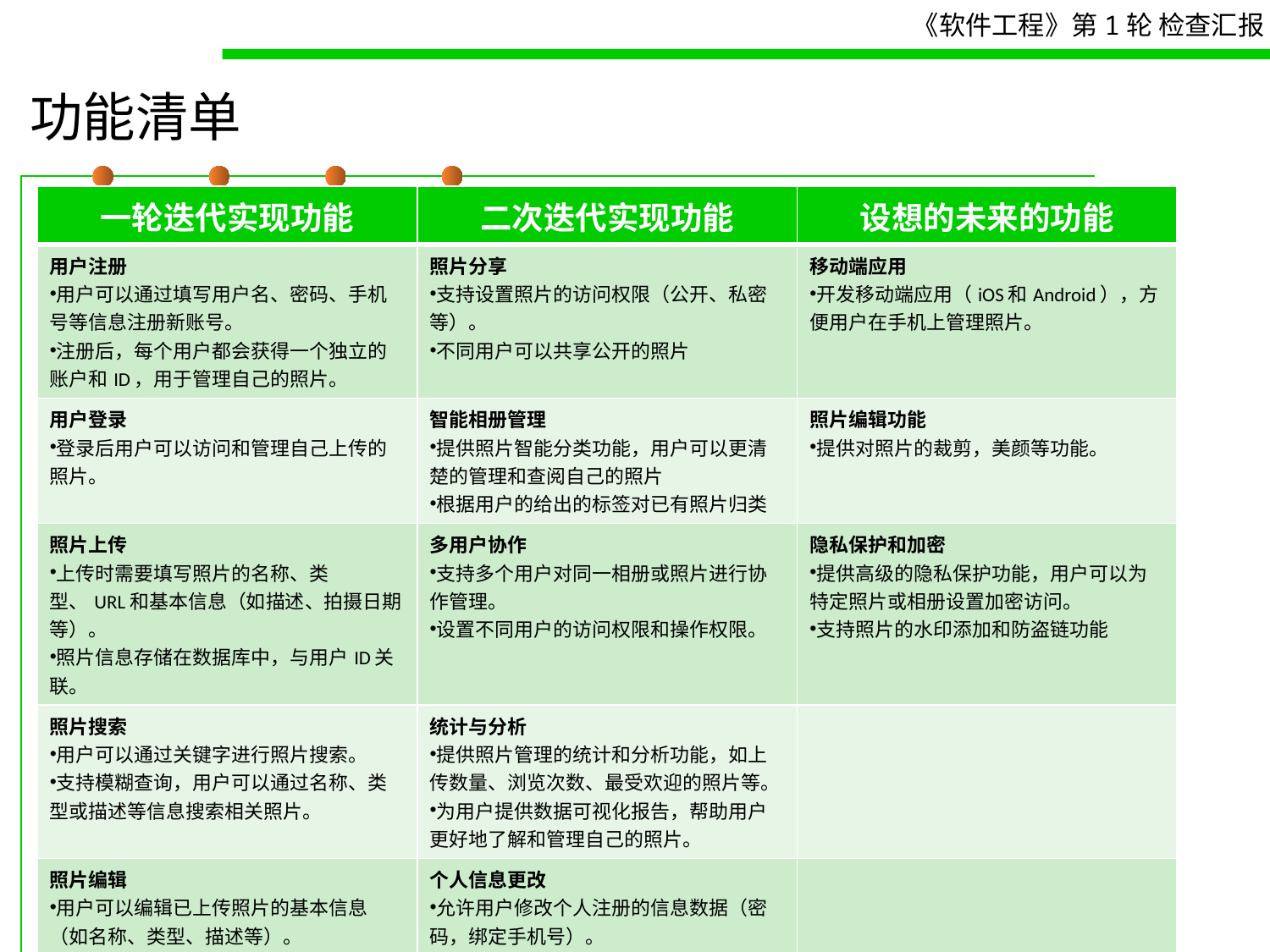

# 功能清单
| 一轮迭代实现功能 | 二次迭代实现功能 | 设想的未来的功能 |
| --- | --- | --- |
| 用户注册 用户可以通过填写用户名、密码、手机号等信息注册新账号。 注册后，每个用户都会获得一个独立的账户和ID，用于管理自己的照片。 | 照片分享 支持设置照片的访问权限（公开、私密等）。 不同用户可以共享公开的照片 | 移动端应用 开发移动端应用（iOS和Android），方便用户在手机上管理照片。 |
| 用户登录 登录后用户可以访问和管理自己上传的照片。 | 智能相册管理 提供照片智能分类功能，用户可以更清楚的管理和查阅自己的照片 根据用户的给出的标签对已有照片归类 | 照片编辑功能 提供对照片的裁剪，美颜等功能。 |
| 照片上传 上传时需要填写照片的名称、类型、URL和基本信息（如描述、拍摄日期等）。 照片信息存储在数据库中，与用户ID关联。 | 多用户协作 支持多个用户对同一相册或照片进行协作管理。 设置不同用户的访问权限和操作权限。 | 隐私保护和加密 提供高级的隐私保护功能，用户可以为特定照片或相册设置加密访问。 支持照片的水印添加和防盗链功能 |
| 照片搜索 用户可以通过关键字进行照片搜索。 支持模糊查询，用户可以通过名称、类型或描述等信息搜索相关照片。 | 统计与分析 提供照片管理的统计和分析功能，如上传数量、浏览次数、最受欢迎的照片等。 为用户提供数据可视化报告，帮助用户更好地了解和管理自己的照片。 |  |
| 照片编辑 用户可以编辑已上传照片的基本信息（如名称、类型、描述等）。 编辑后的信息会更新到数据库中。 | 个人信息更改 允许用户修改个人注册的信息数据（密码，绑定手机号）。 确保用户能安全使用账号，规避盗号风险。 |  |
| 照片删除 用户可以删除不需要的照片。 删除操作将从数据库中移除该照片的所有信息。 | 用户交流 允许用户为公开照片点赞👍交流 |  |